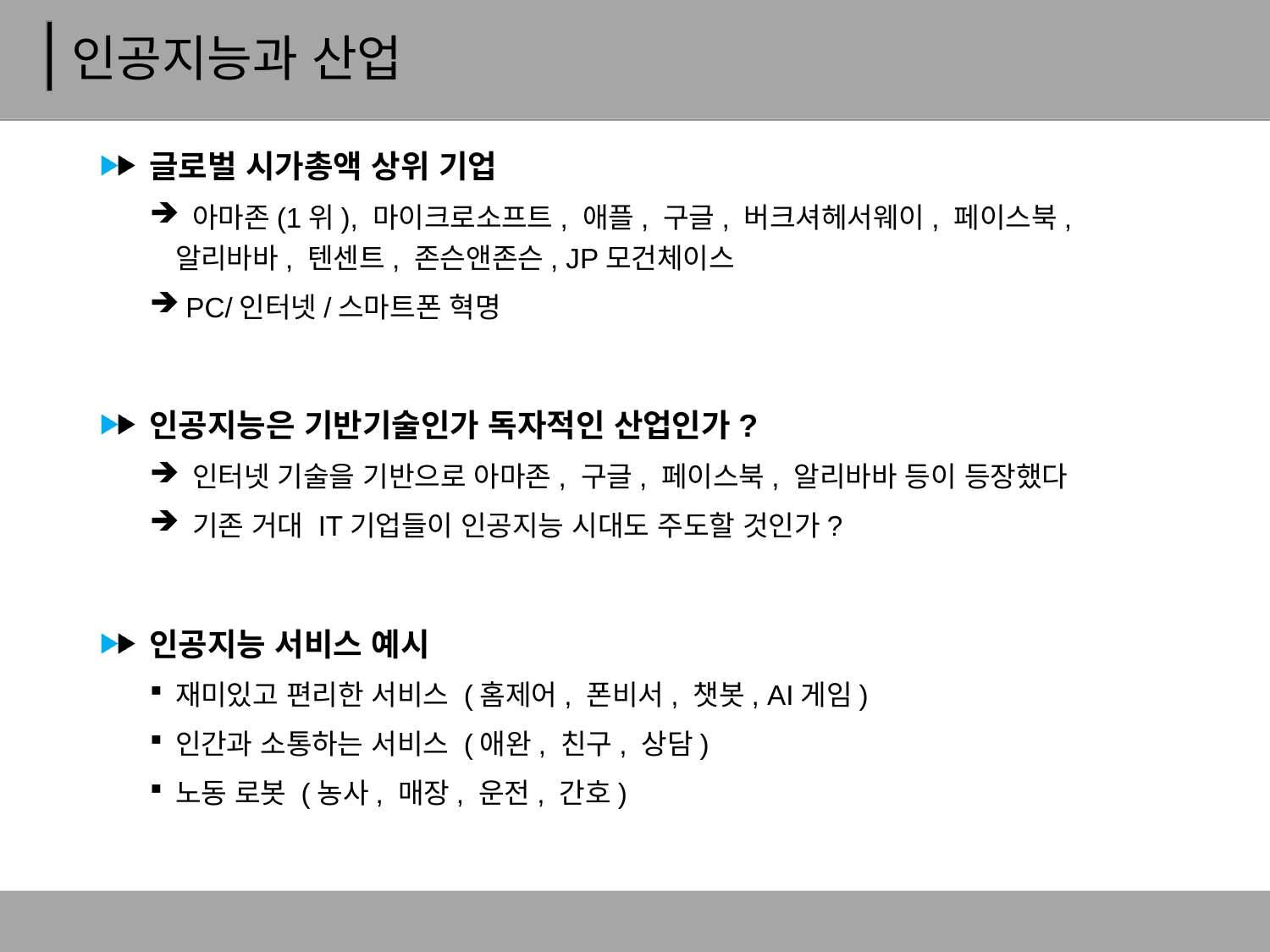

# 인공지능과 산업
글로벌 시가총액 상위 기업
 아마존(1위), 마이크로소프트, 애플, 구글, 버크셔헤서웨이, 페이스북, 알리바바, 텐센트, 존슨앤존슨, JP모건체이스
 PC/인터넷/스마트폰 혁명

인공지능은 기반기술인가 독자적인 산업인가?
 인터넷 기술을 기반으로 아마존, 구글, 페이스북, 알리바바 등이 등장했다
 기존 거대 IT기업들이 인공지능 시대도 주도할 것인가?

인공지능 서비스 예시
재미있고 편리한 서비스 (홈제어, 폰비서, 챗봇, AI게임)
인간과 소통하는 서비스 (애완, 친구, 상담)
노동 로봇 (농사, 매장, 운전, 간호)